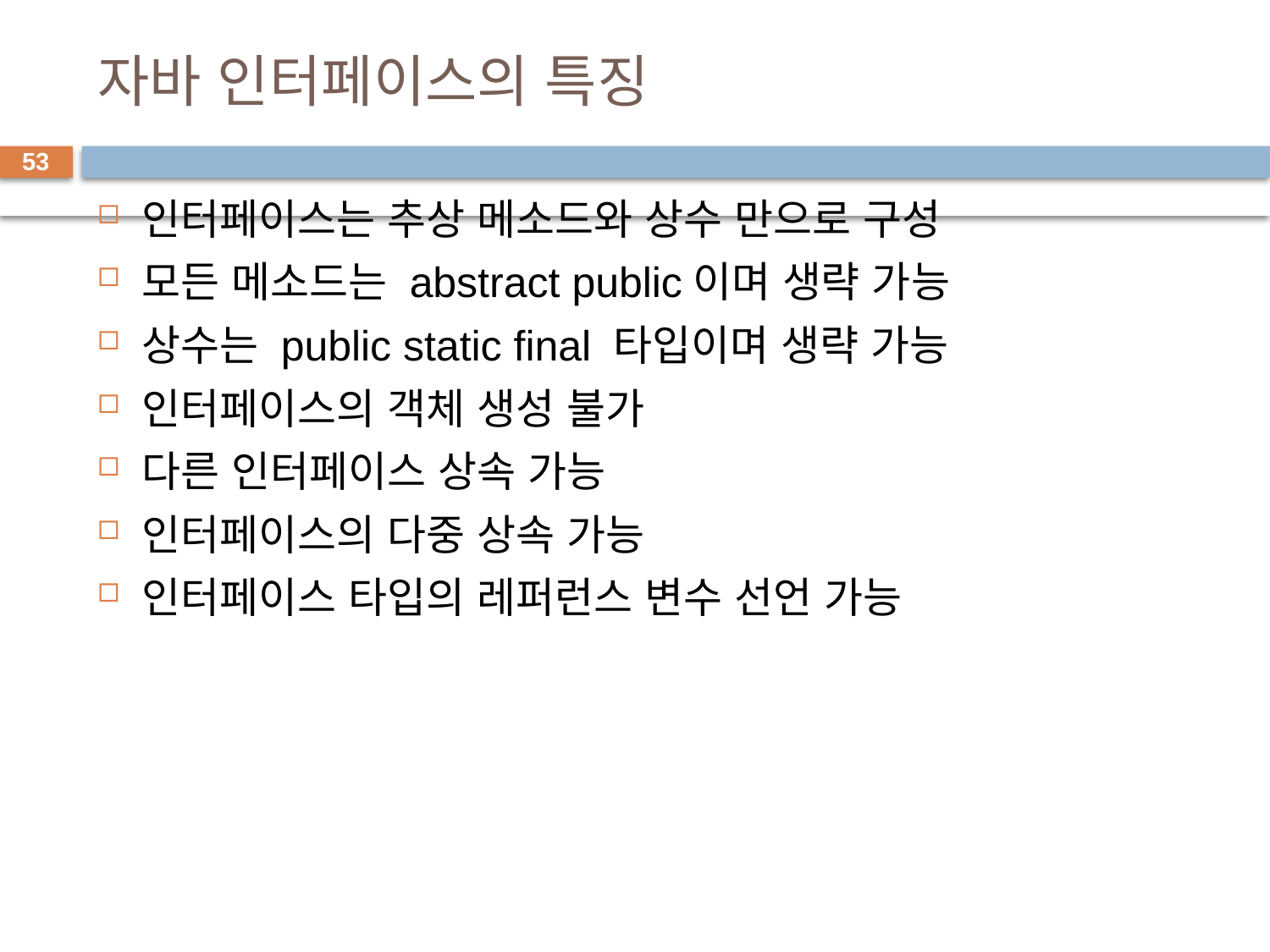

# 자바 인터페이스의 특징
53
인터페이스는 추상 메소드와 상수 만으로 구성
모든 메소드는 abstract public이며 생략 가능
상수는 public static final 타입이며 생략 가능
인터페이스의 객체 생성 불가
다른 인터페이스 상속 가능
인터페이스의 다중 상속 가능
인터페이스 타입의 레퍼런스 변수 선언 가능